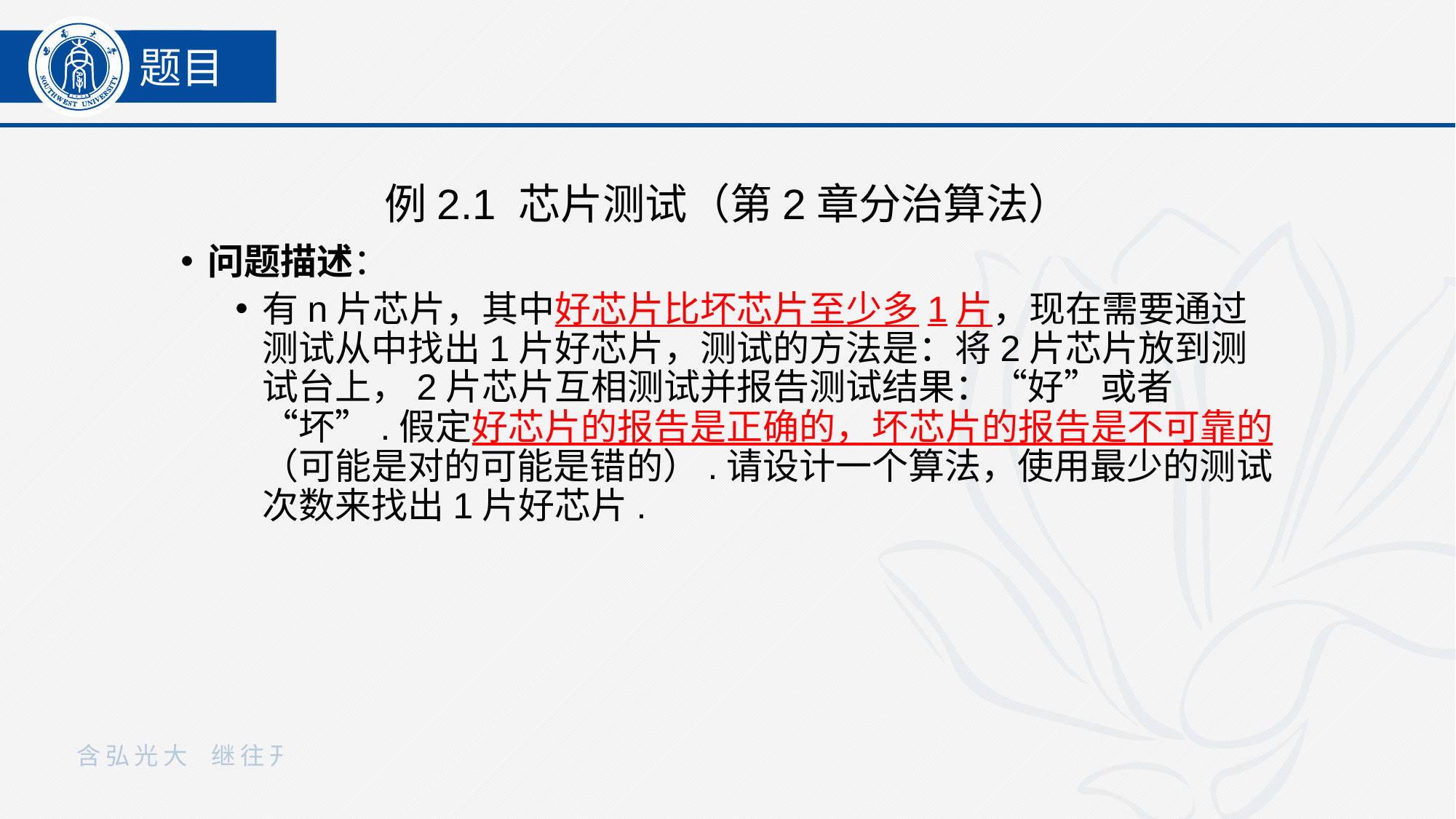

题目
例2.1 芯片测试（第2章分治算法）
问题描述：
有n片芯片，其中好芯片比坏芯片至少多1片，现在需要通过测试从中找出1片好芯片，测试的方法是：将2片芯片放到测试台上，2片芯片互相测试并报告测试结果：“好”或者“坏”.假定好芯片的报告是正确的，坏芯片的报告是不可靠的（可能是对的可能是错的）.请设计一个算法，使用最少的测试次数来找出1片好芯片.